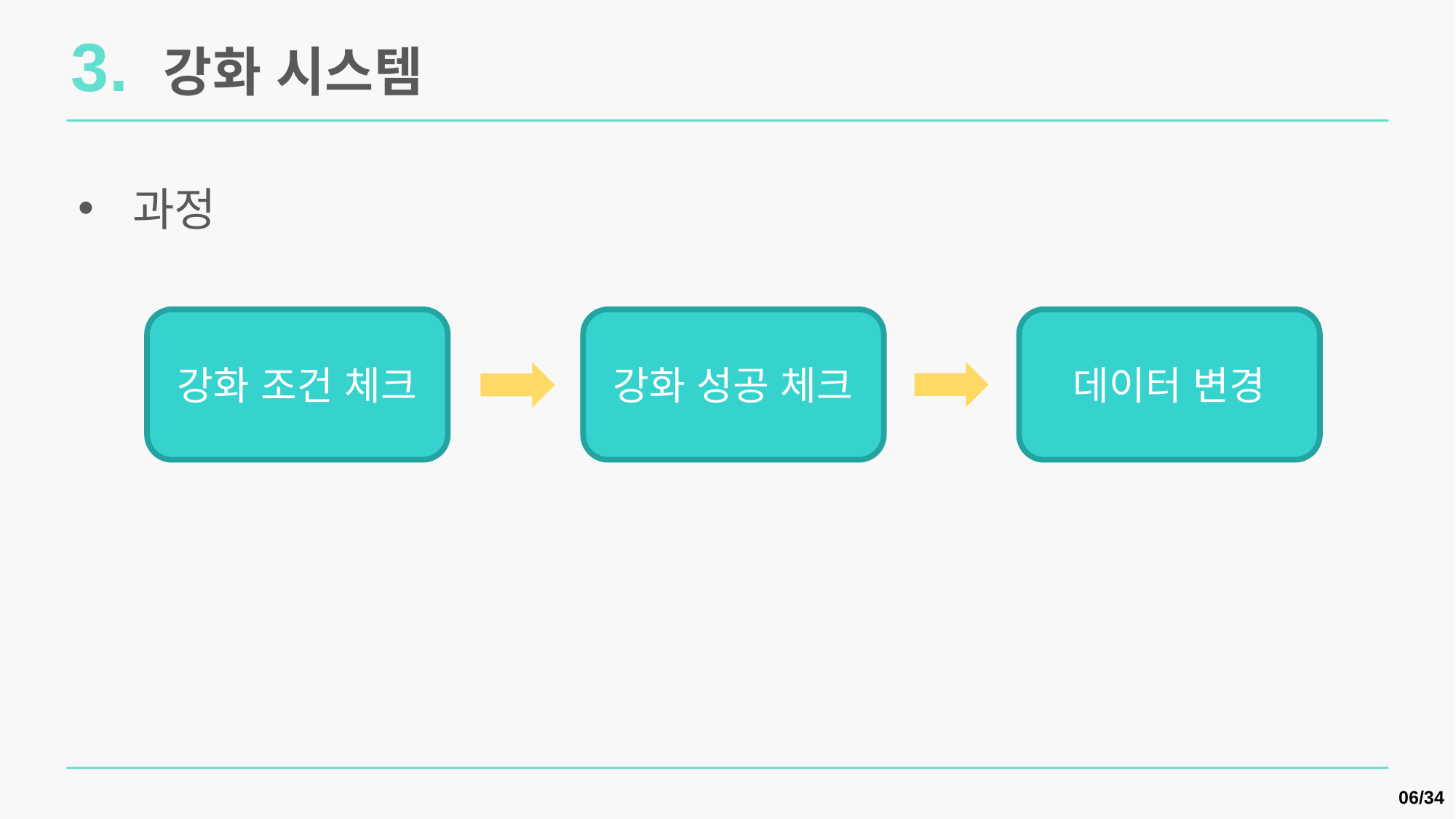

3. 강화 시스템

과정
강화 조건 체크
강화 성공 체크
데이터 변경

06/34